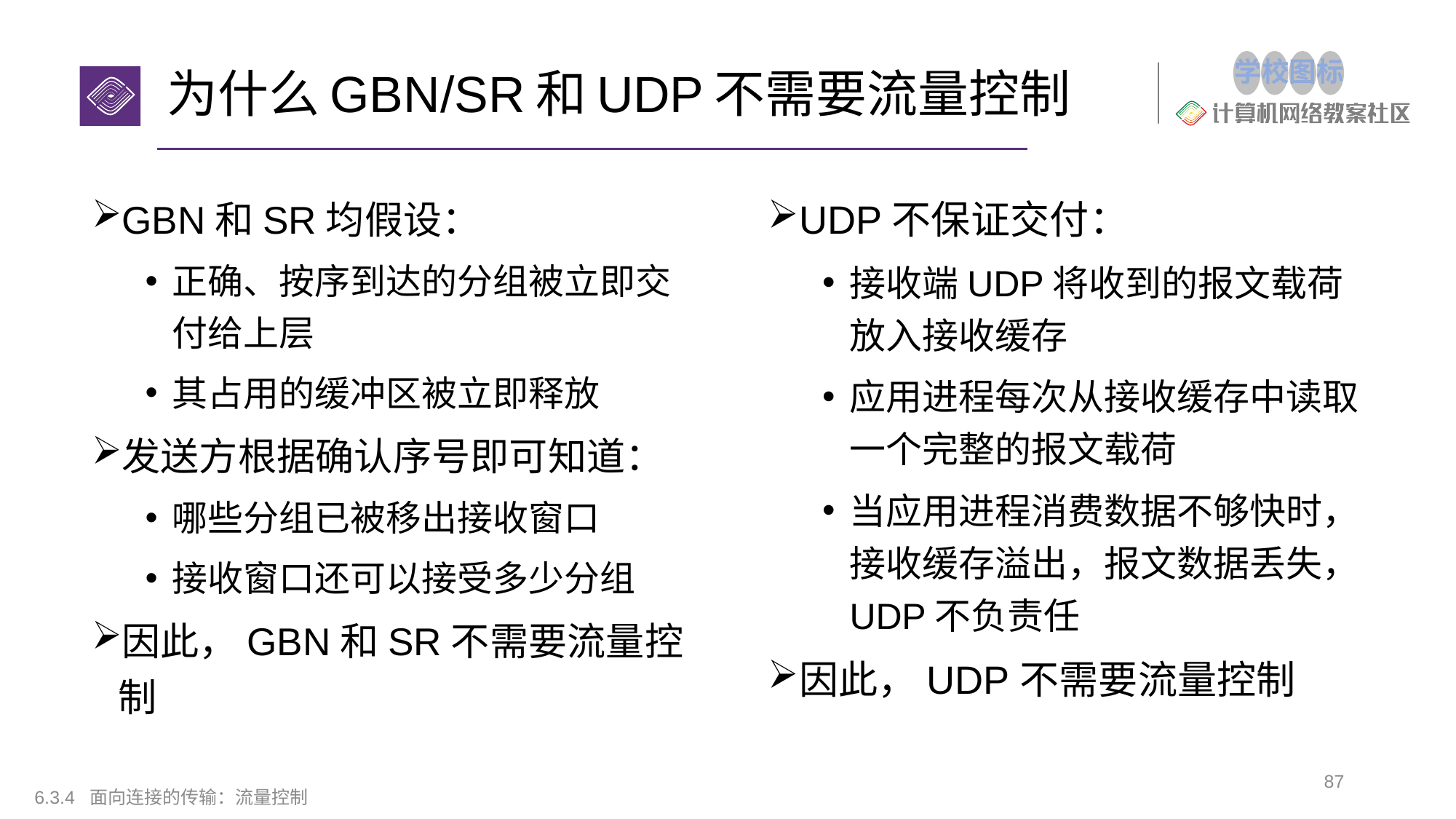

# 为什么GBN/SR和UDP不需要流量控制
UDP不保证交付：
接收端UDP将收到的报文载荷放入接收缓存
应用进程每次从接收缓存中读取一个完整的报文载荷
当应用进程消费数据不够快时，接收缓存溢出，报文数据丢失，UDP不负责任
因此，UDP不需要流量控制
GBN和SR均假设：
正确、按序到达的分组被立即交付给上层
其占用的缓冲区被立即释放
发送方根据确认序号即可知道：
哪些分组已被移出接收窗口
接收窗口还可以接受多少分组
因此，GBN和SR不需要流量控制
87
6.3.4  面向连接的传输：流量控制